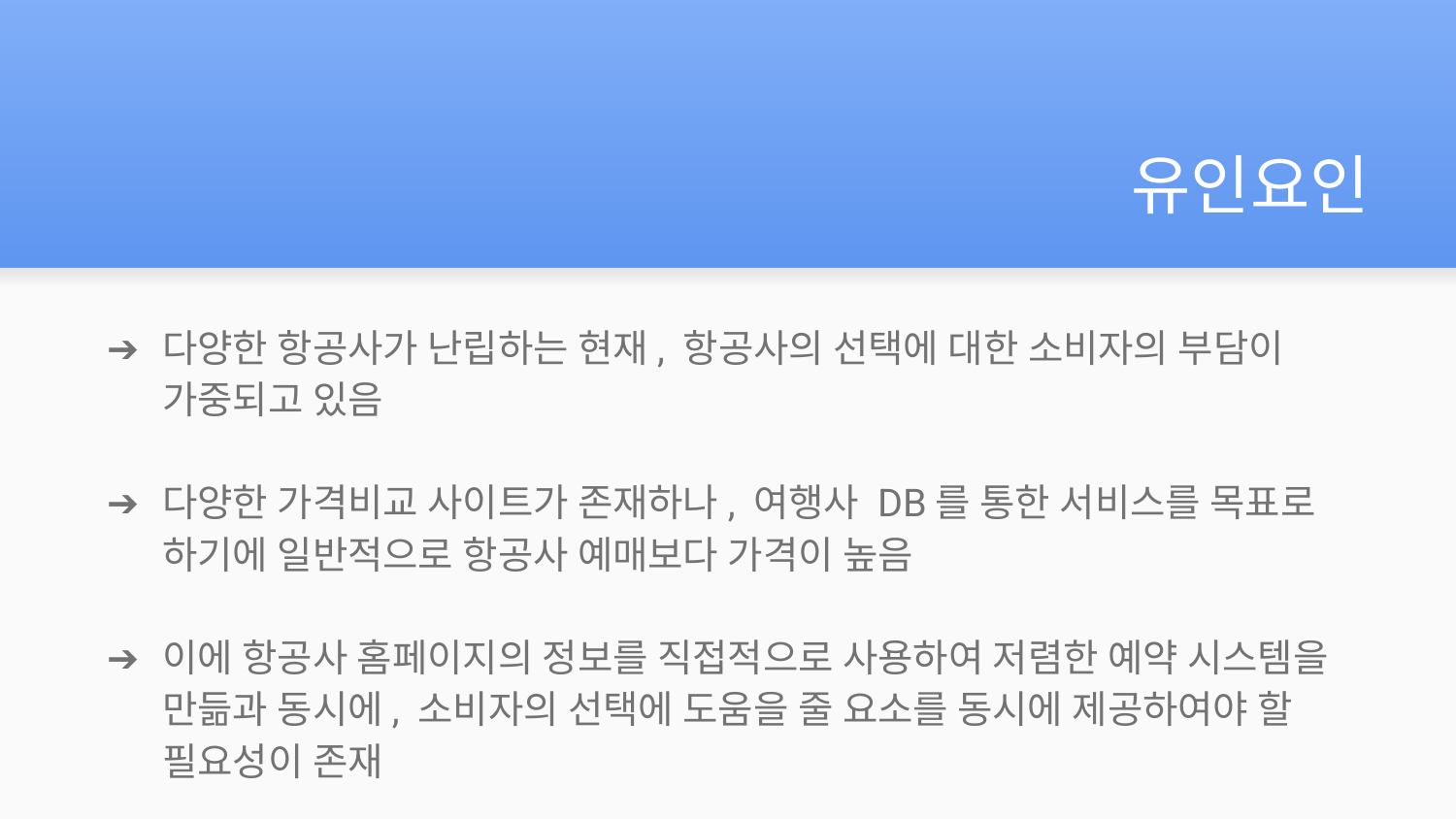

# 유인요인
다양한 항공사가 난립하는 현재, 항공사의 선택에 대한 소비자의 부담이 가중되고 있음

다양한 가격비교 사이트가 존재하나, 여행사 DB를 통한 서비스를 목표로 하기에 일반적으로 항공사 예매보다 가격이 높음

이에 항공사 홈페이지의 정보를 직접적으로 사용하여 저렴한 예약 시스템을 만듦과 동시에, 소비자의 선택에 도움을 줄 요소를 동시에 제공하여야 할 필요성이 존재